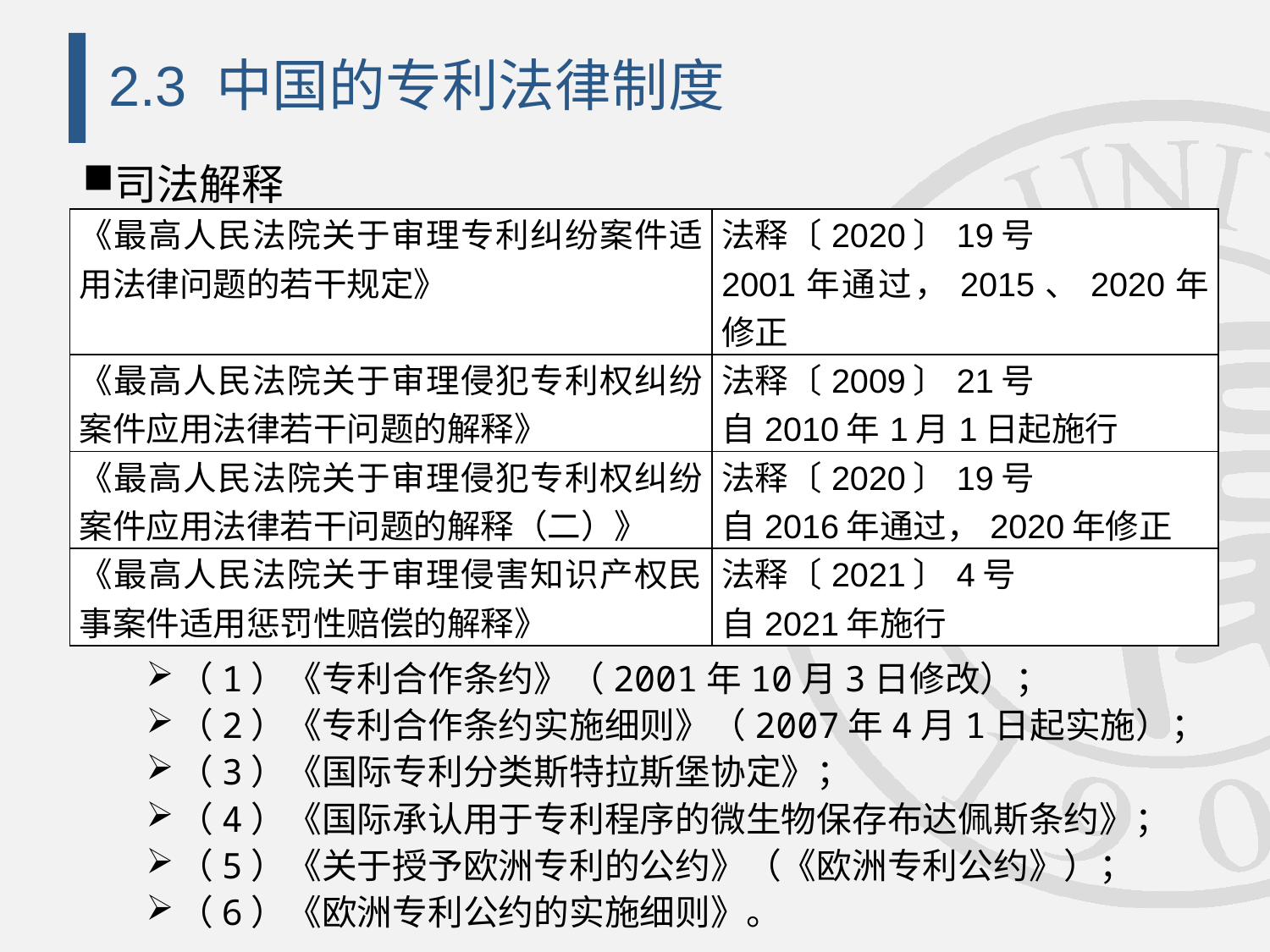

# 2.3 中国的专利法律制度
司法解释

国际条约
目前中国已经加入的与专利保护相关的国际公约有
（1）《专利合作条约》（2001年10月3日修改）；
（2）《专利合作条约实施细则》（2007年4月1日起实施）；
（3）《国际专利分类斯特拉斯堡协定》；
（4）《国际承认用于专利程序的微生物保存布达佩斯条约》；
（5）《关于授予欧洲专利的公约》（《欧洲专利公约》）；
（6）《欧洲专利公约的实施细则》。

| 《最高人民法院关于审理专利纠纷案件适用法律问题的若干规定》 | 法释〔2020〕19号 2001年通过，2015、2020年修正 |
| --- | --- |
| 《最高人民法院关于审理侵犯专利权纠纷案件应用法律若干问题的解释》 | 法释〔2009〕21号 自2010年1月1日起施行 |
| 《最高人民法院关于审理侵犯专利权纠纷案件应用法律若干问题的解释（二）》 | 法释〔2020〕19号 自2016年通过，2020年修正 |
| 《最高人民法院关于审理侵害知识产权民事案件适用惩罚性赔偿的解释》 | 法释〔2021〕4号 自2021年施行 |